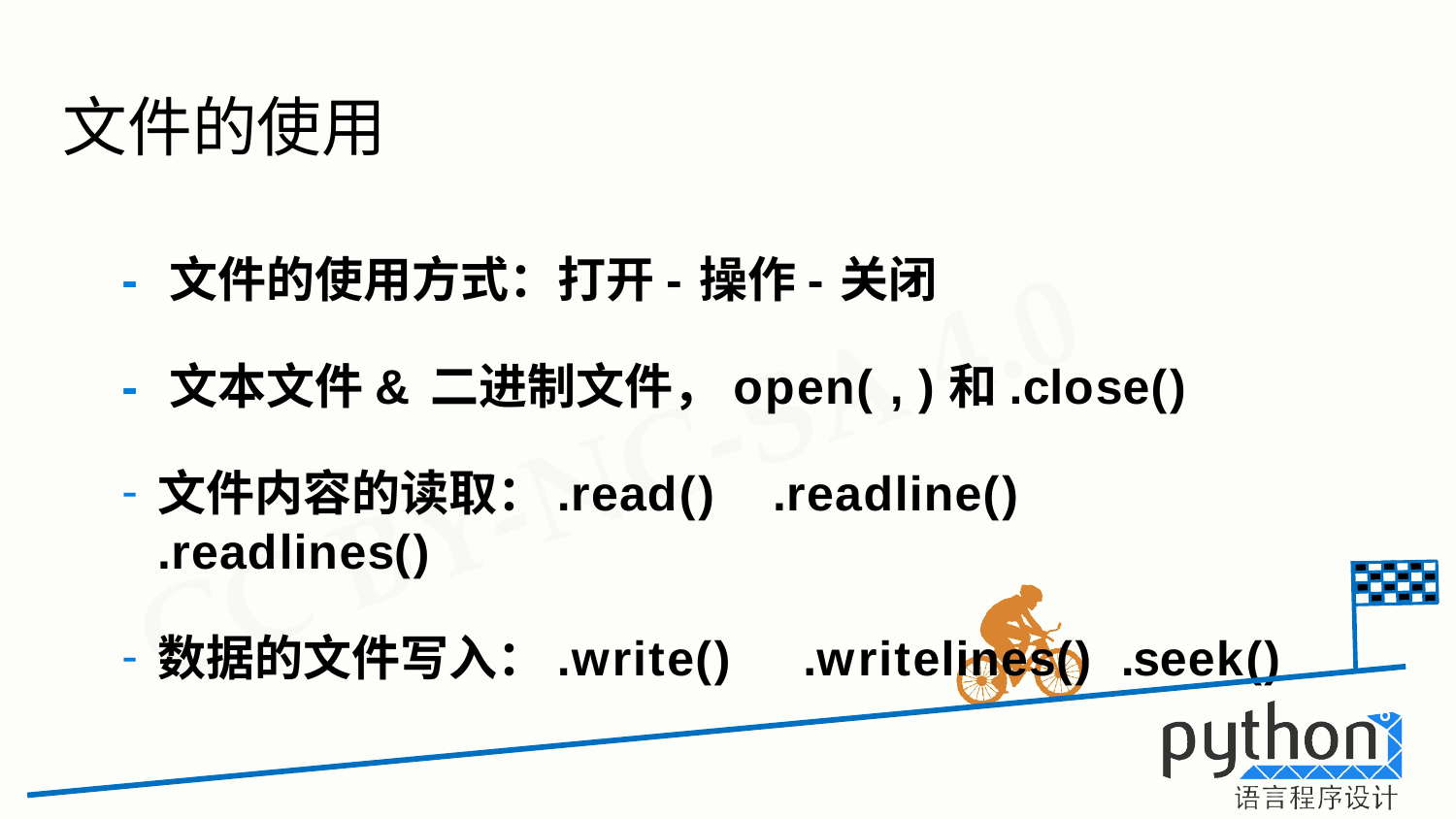

# 文件的使用
- 文件的使用方式：打开-操作-关闭

- 文本文件&二进制文件，open( , )和.close()

文件内容的读取：.read()	.readline()	.readlines()

数据的文件写入：.write()	.writelines()	.seek()